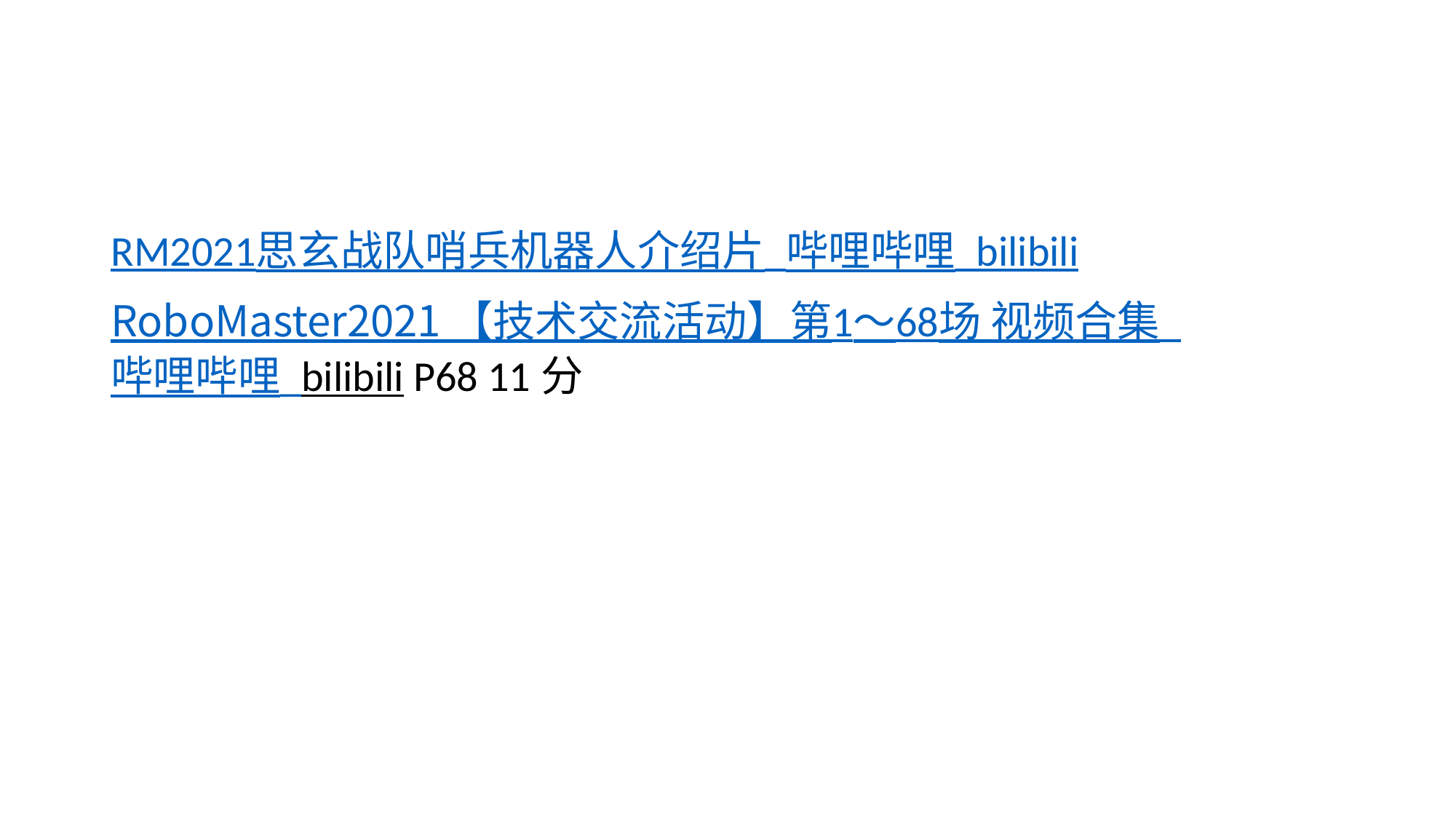

#
RM2021思玄战队哨兵机器人介绍片_哔哩哔哩_bilibili
RoboMaster2021 【技术交流活动】第1～68场 视频合集_哔哩哔哩_bilibili P68 11分